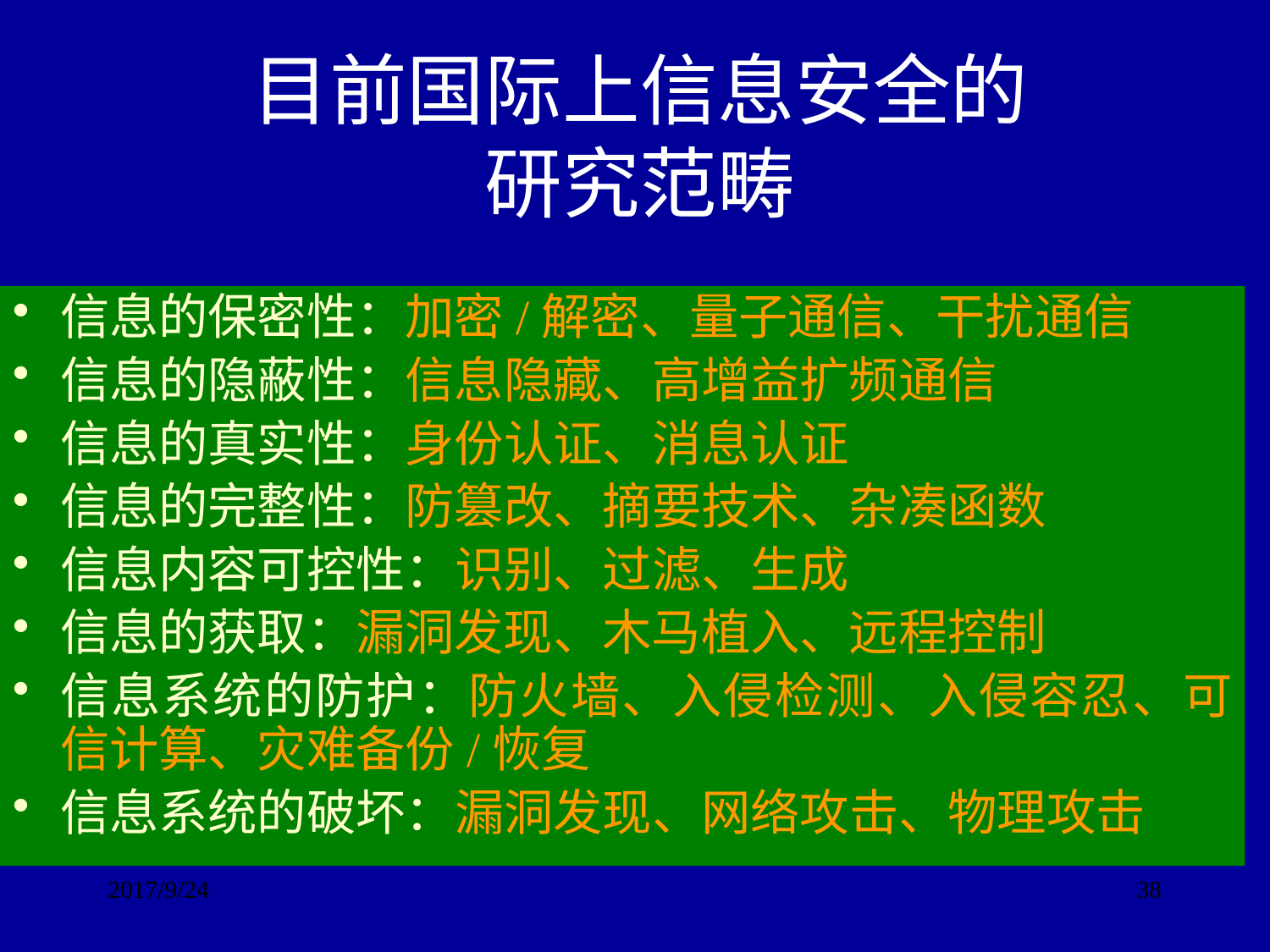

目前国际上信息安全的
研究范畴
信息的保密性：加密/解密、量子通信、干扰通信
信息的隐蔽性：信息隐藏、高增益扩频通信
信息的真实性：身份认证、消息认证
信息的完整性：防篡改、摘要技术、杂凑函数
信息内容可控性：识别、过滤、生成
信息的获取：漏洞发现、木马植入、远程控制
信息系统的防护：防火墙、入侵检测、入侵容忍、可信计算、灾难备份/恢复
信息系统的破坏：漏洞发现、网络攻击、物理攻击
2017/9/24
38